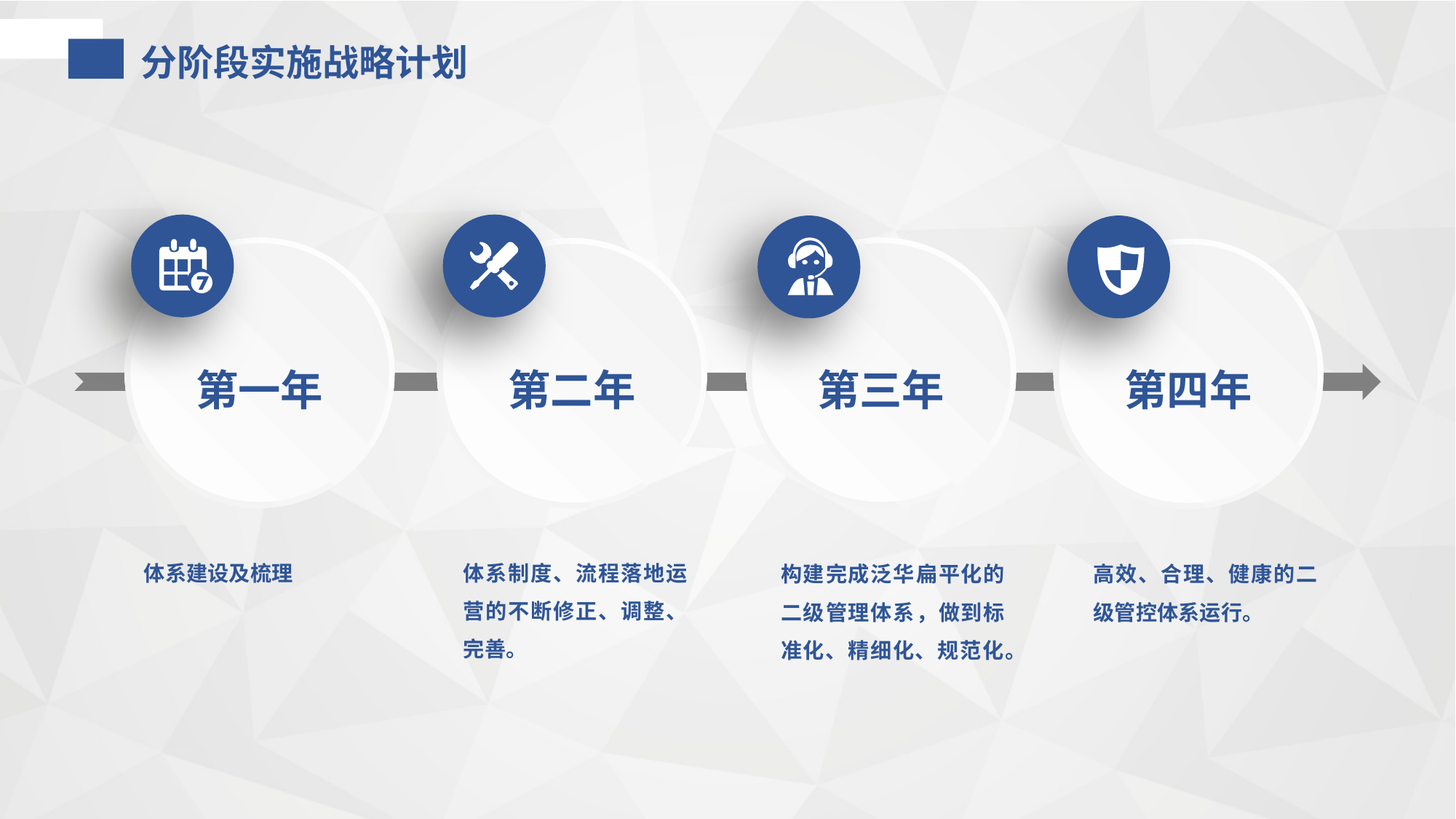

分阶段实施战略计划

第一年

第三年

第二年

第四年

体系建设及梳理
体系制度、流程落地运营的不断修正、调整、完善。
构建完成泛华扁平化的二级管理体系，做到标准化、精细化、规范化。
高效、合理、健康的二级管控体系运行。